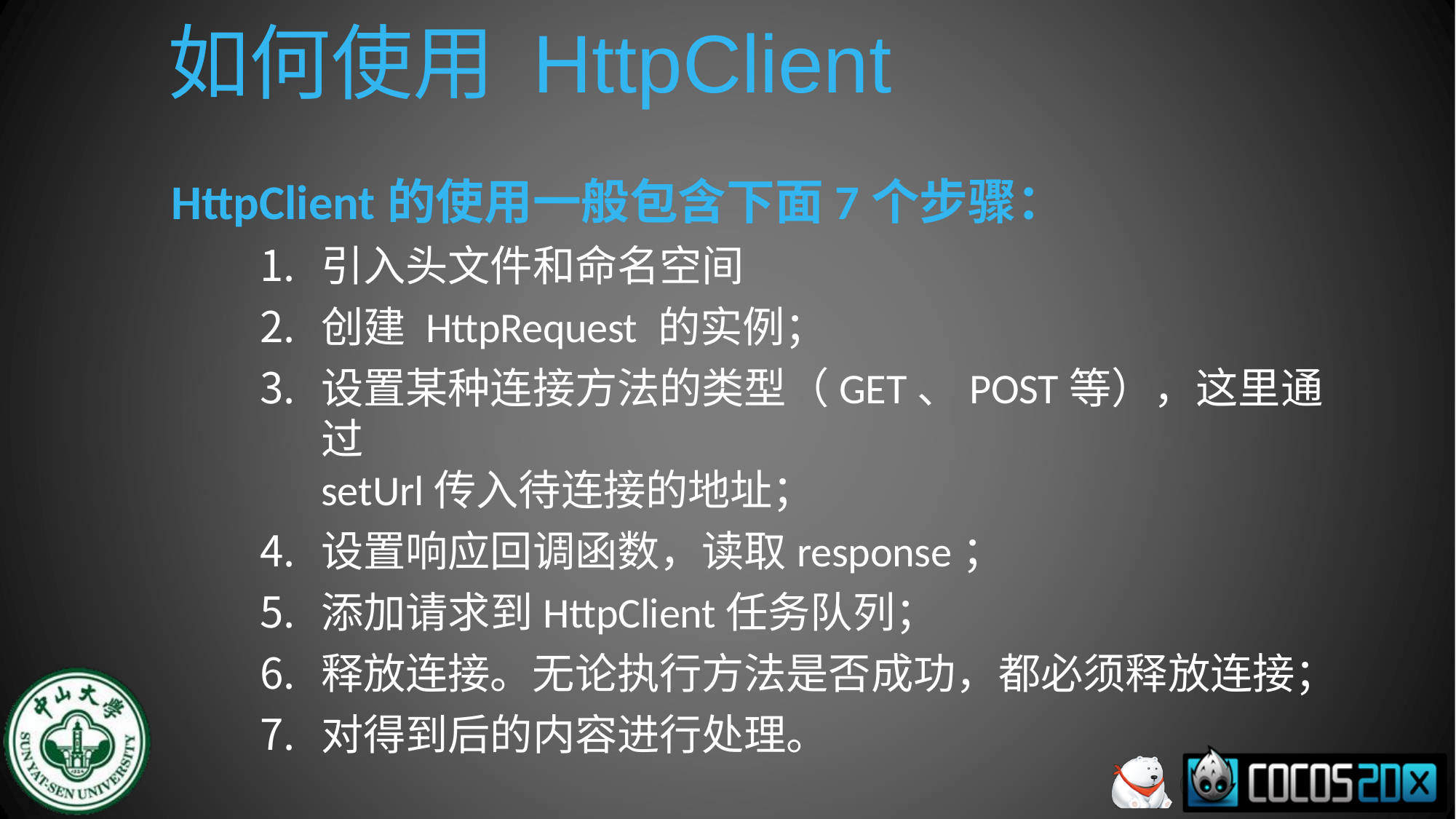

# 如何使用 HttpClient
HttpClient的使用一般包含下面7个步骤：
引入头文件和命名空间
创建 HttpRequest 的实例；
设置某种连接方法的类型（GET、POST等），这里通过
setUrl传入待连接的地址；
设置响应回调函数，读取response；
添加请求到HttpClient任务队列；
释放连接。无论执行方法是否成功，都必须释放连接；
对得到后的内容进行处理。